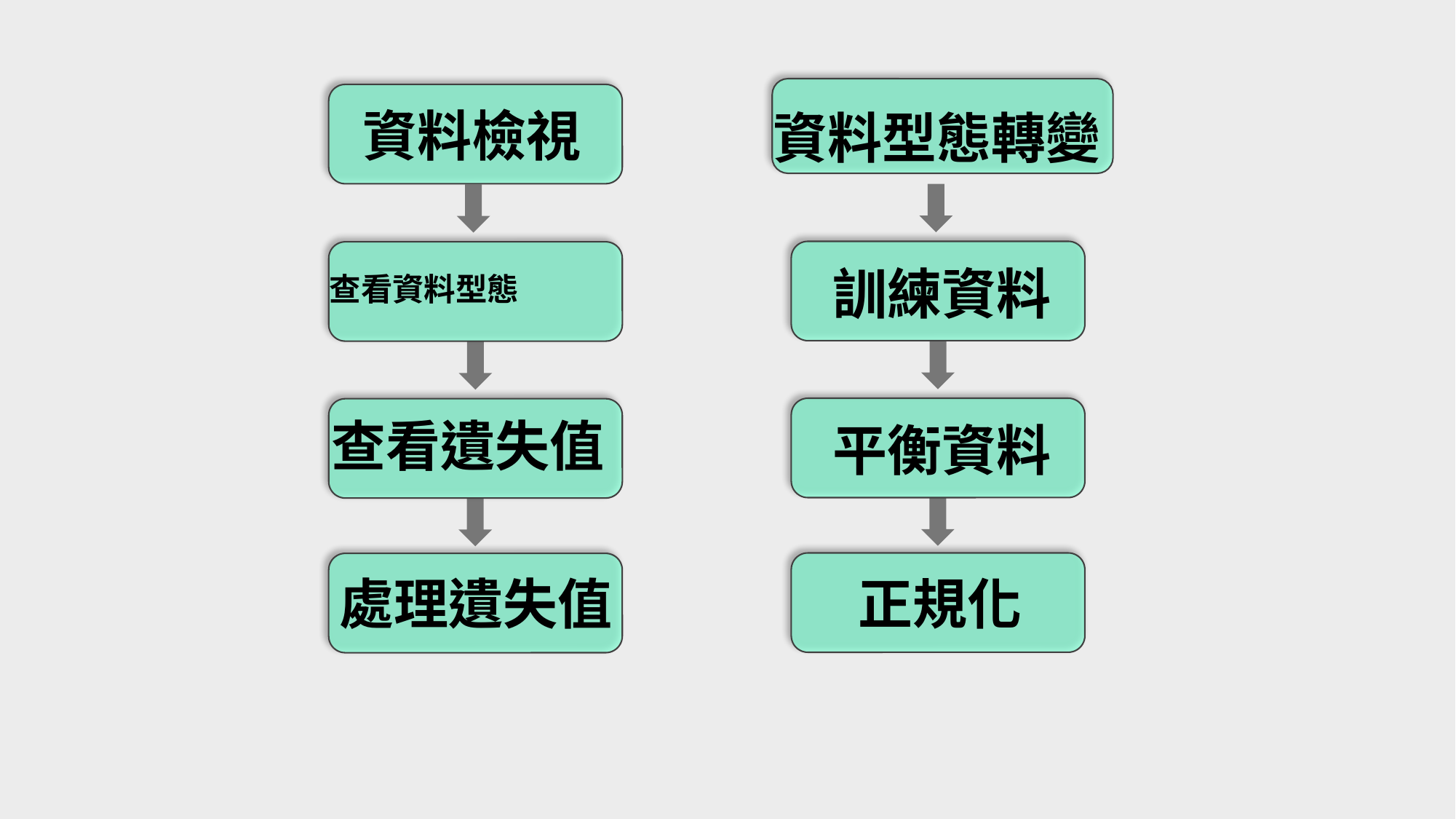

資料檢視
資料型態轉變

訓練資料
# 查看資料型態

查看遺失值
平衡資料

正規化
處理遺失值